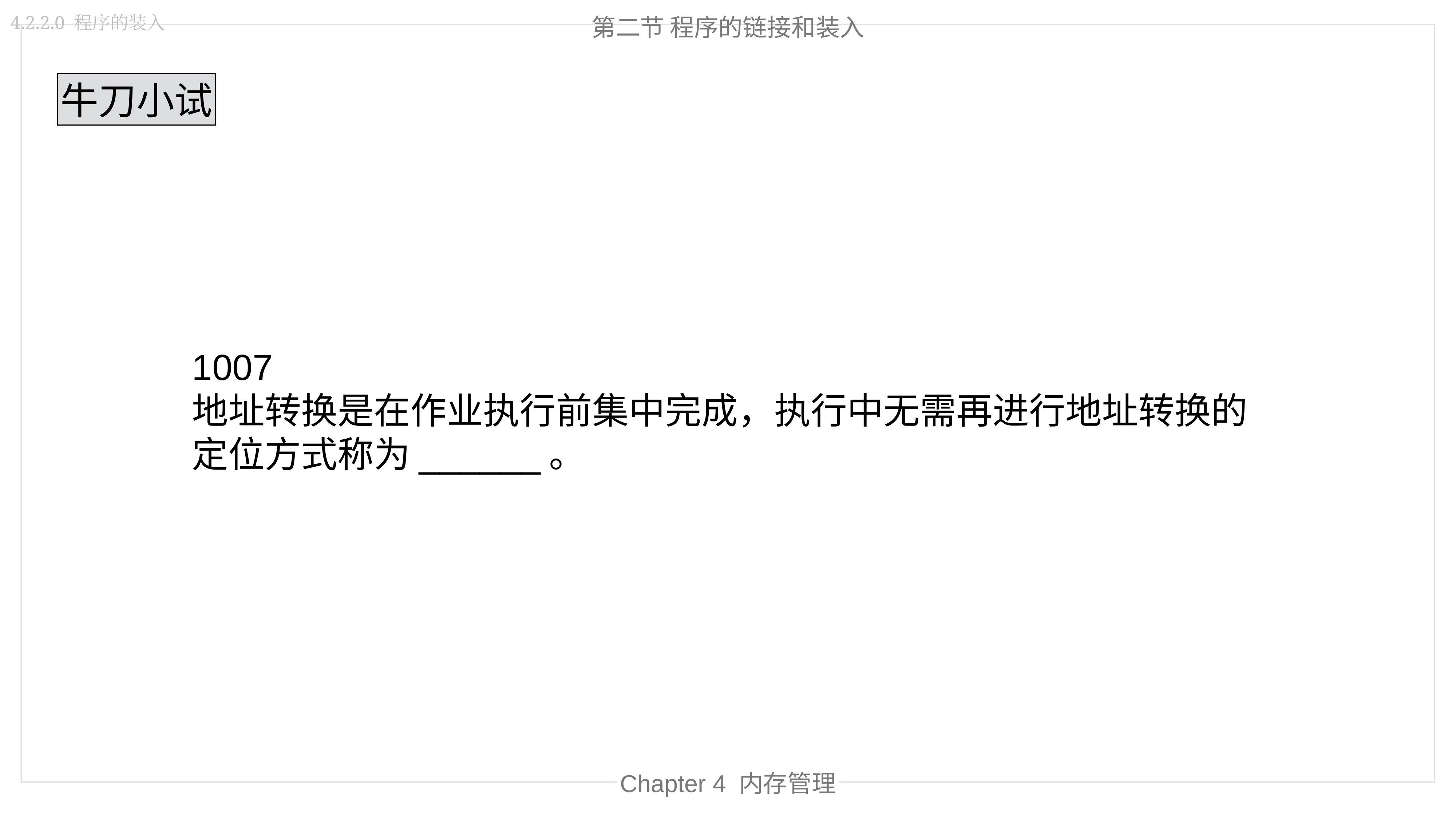

第二节 程序的链接和装入
4.2.2.0 程序的装入

牛刀小试
1007
地址转换是在作业执行前集中完成，执行中无需再进行地址转换的定位方式称为______。
Chapter 4 内存管理